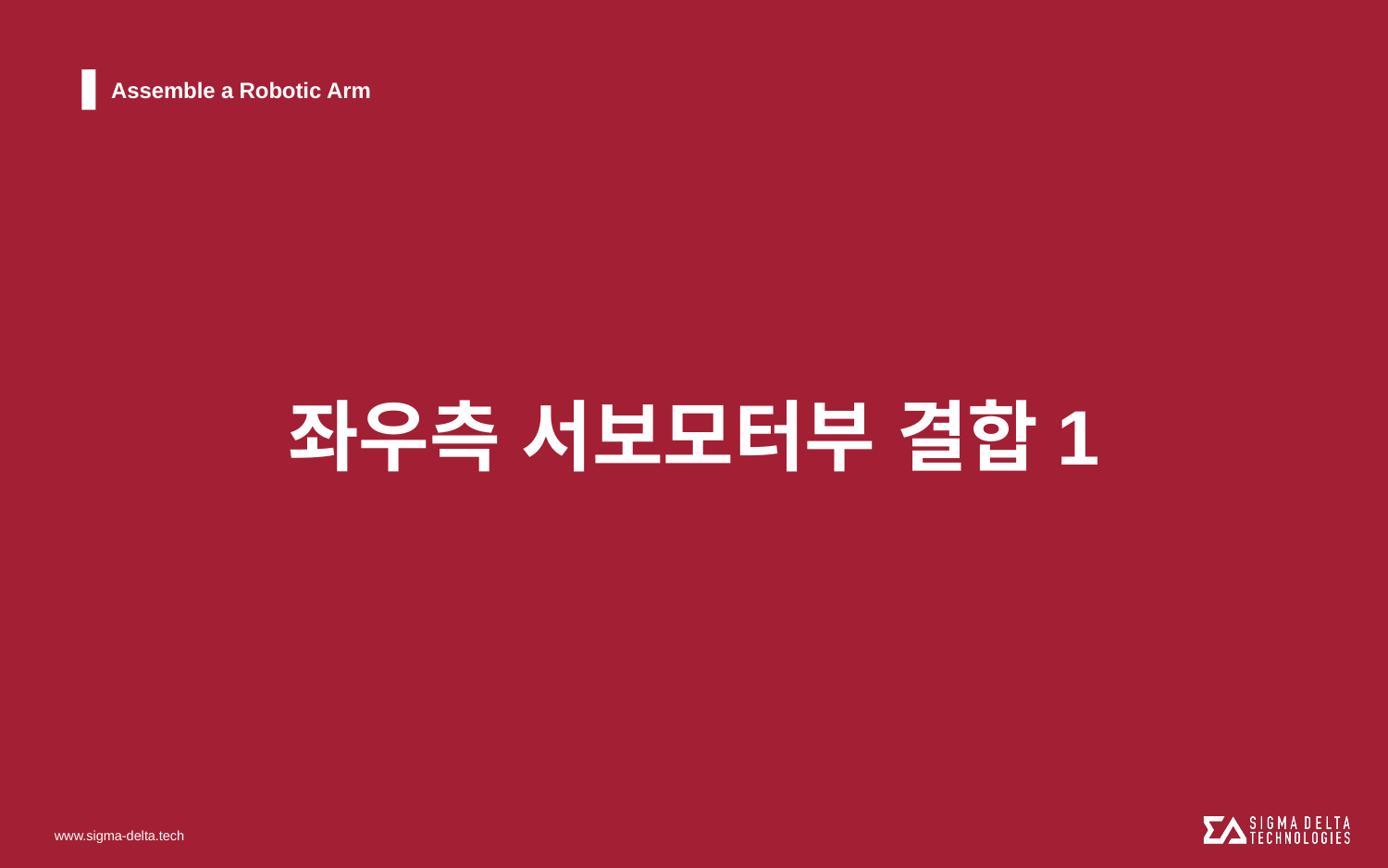

# Assemble a Robotic Arm
좌우측 서보모터부 결합1